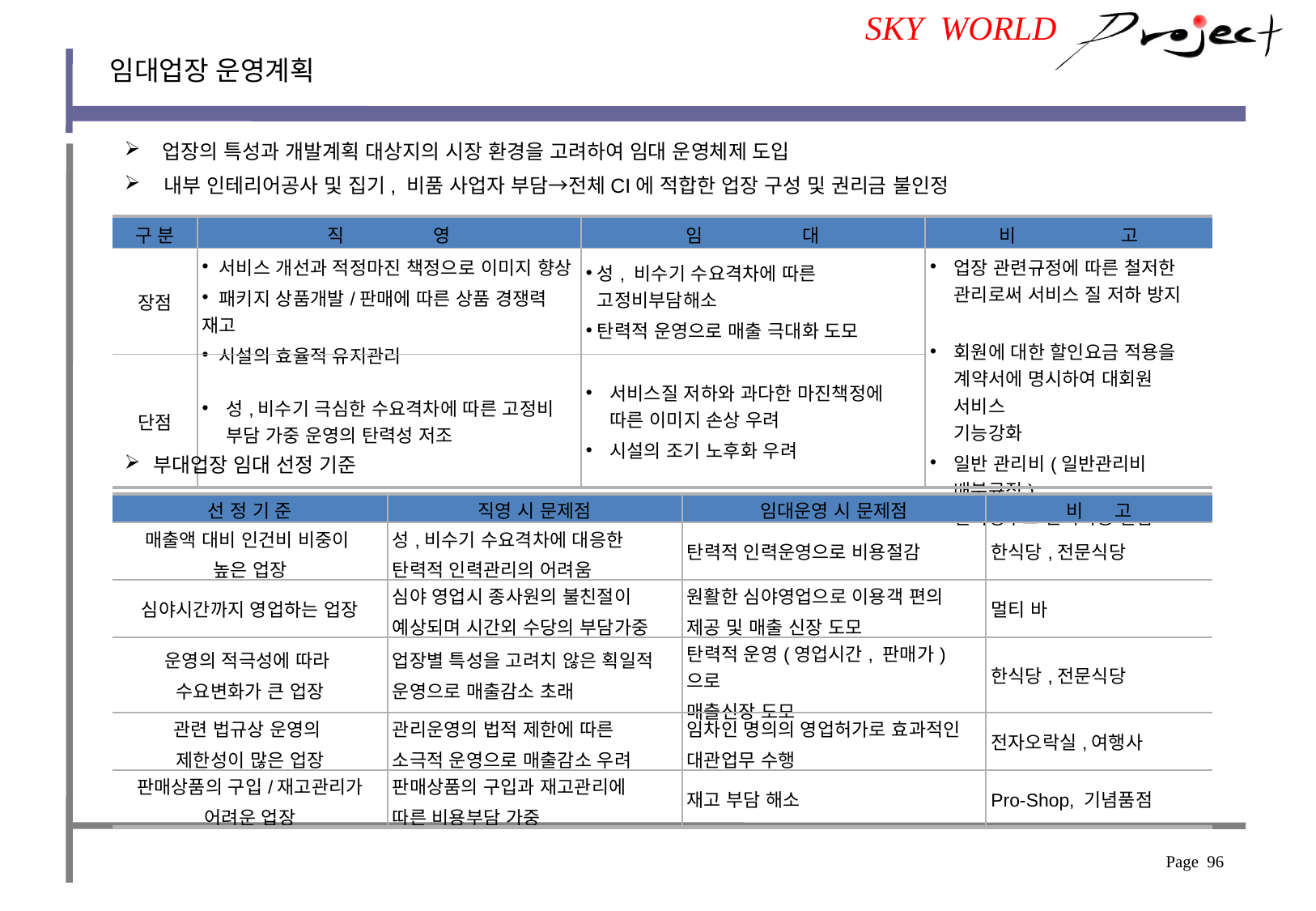

SKY  WORLD
임대업장 운영계획
 업장의 특성과 개발계획 대상지의 시장 환경을 고려하여 임대 운영체제 도입
 내부 인테리어공사 및 집기, 비품 사업자 부담→전체CI에 적합한 업장 구성 및 권리금 불인정
| 구 분 | 직 영 | 임 대 | 비 고 |
| --- | --- | --- | --- |
| 장점 | 서비스 개선과 적정마진 책정으로 이미지 향상 패키지 상품개발/판매에 따른 상품 경쟁력 재고 시설의 효율적 유지관리 | 성, 비수기 수요격차에 따른 고정비부담해소 탄력적 운영으로 매출 극대화 도모 | 업장 관련규정에 따른 철저한 관리로써 서비스 질 저하 방지 회원에 대한 할인요금 적용을 계약서에 명시하여 대회원 서비스 기능강화 일반 관리비(일반관리비 배분규정) 실비징수로 관리비용 절감 |
| 단점 | 성,비수기 극심한 수요격차에 따른 고정비 부담 가중 운영의 탄력성 저조 | 서비스질 저하와 과다한 마진책정에 따른 이미지 손상 우려 시설의 조기 노후화 우려 |  |
부대업장 임대 선정 기준
| 선 정 기 준 | 직영 시 문제점 | 임대운영 시 문제점 | 비 고 |
| --- | --- | --- | --- |
| 매출액 대비 인건비 비중이 높은 업장 | 성,비수기 수요격차에 대응한 탄력적 인력관리의 어려움 | 탄력적 인력운영으로 비용절감 | 한식당,전문식당 |
| 심야시간까지 영업하는 업장 | 심야 영업시 종사원의 불친절이 예상되며 시간외 수당의 부담가중 | 원활한 심야영업으로 이용객 편의 제공 및 매출 신장 도모 | 멀티 바 |
| 운영의 적극성에 따라 수요변화가 큰 업장 | 업장별 특성을 고려치 않은 획일적 운영으로 매출감소 초래 | 탄력적 운영(영업시간, 판매가)으로 매출신장 도모 | 한식당,전문식당 |
| 관련 법규상 운영의 제한성이 많은 업장 | 관리운영의 법적 제한에 따른 소극적 운영으로 매출감소 우려 | 임차인 명의의 영업허가로 효과적인 대관업무 수행 | 전자오락실,여행사 |
| 판매상품의 구입/재고관리가 어려운 업장 | 판매상품의 구입과 재고관리에 따른 비용부담 가중 | 재고 부담 해소 | Pro-Shop, 기념품점 |